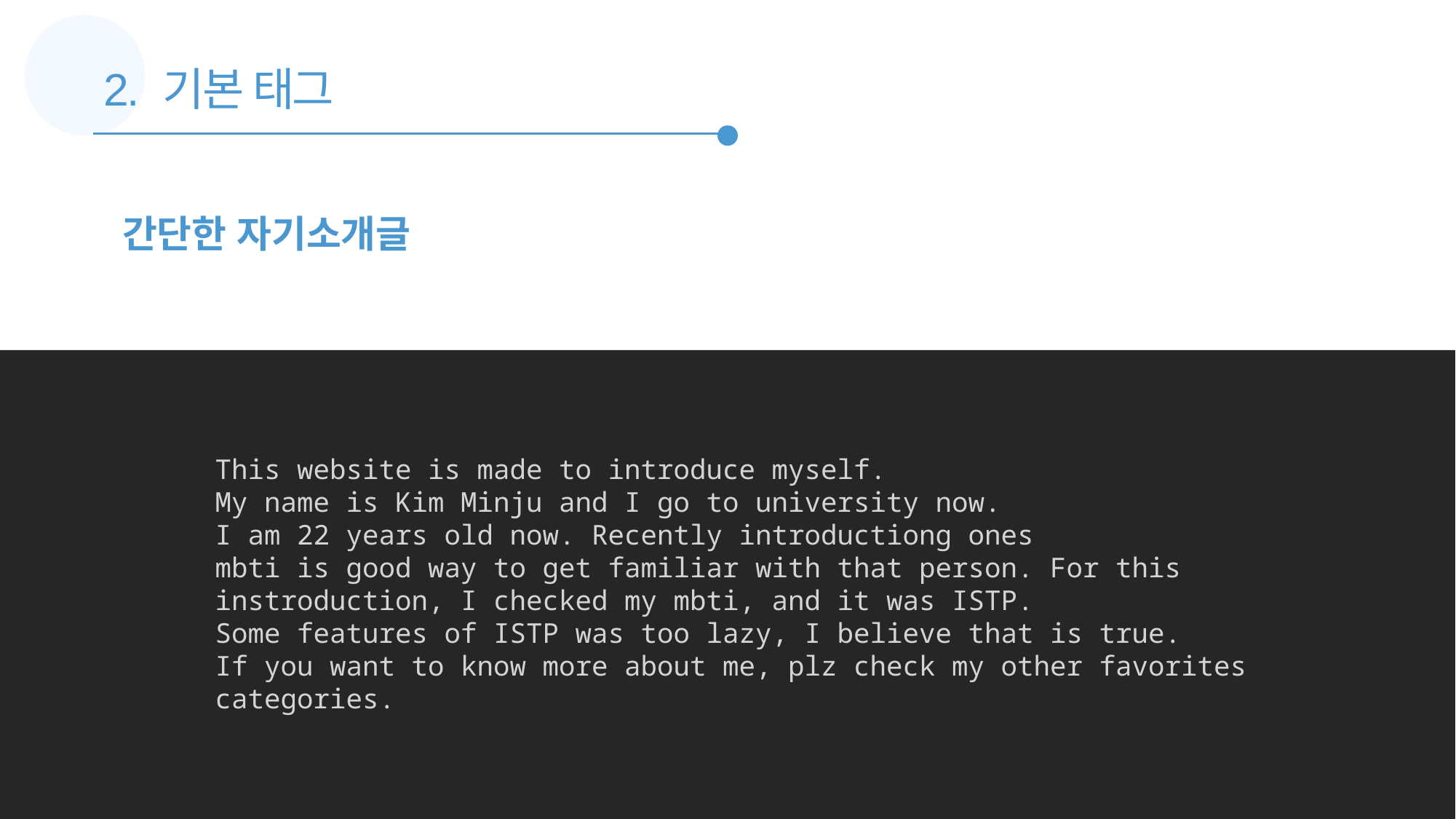

2. 기본 태그

간단한 자기소개글

This website is made to introduce myself.
My name is Kim Minju and I go to university now.
I am 22 years old now. Recently introductiong ones
mbti is good way to get familiar with that person. For this instroduction, I checked my mbti, and it was ISTP.
Some features of ISTP was too lazy, I believe that is true.
If you want to know more about me, plz check my other favorites categories.